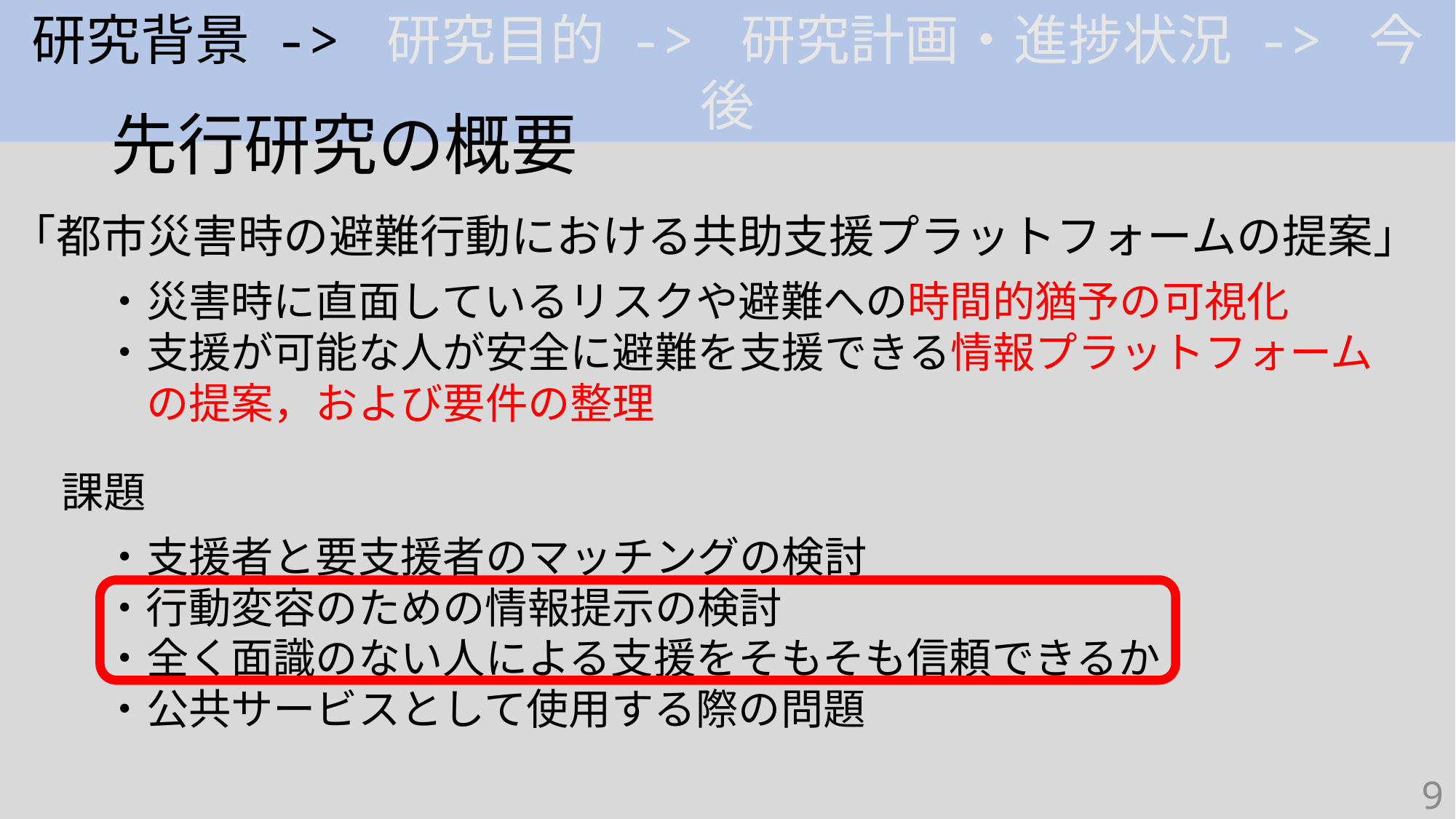

研究背景 -> 研究目的 -> 研究計画・進捗状況 -> 今後
# 先行研究の概要
「都市災害時の避難行動における共助支援プラットフォームの提案」
　・災害時に直面しているリスクや避難への時間的猶予の可視化
　・支援が可能な人が安全に避難を支援できる情報プラットフォーム
　　の提案，および要件の整理
課題
　・支援者と要支援者のマッチングの検討
　・行動変容のための情報提示の検討
　・全く面識のない人による支援をそもそも信頼できるか
　・公共サービスとして使用する際の問題

9